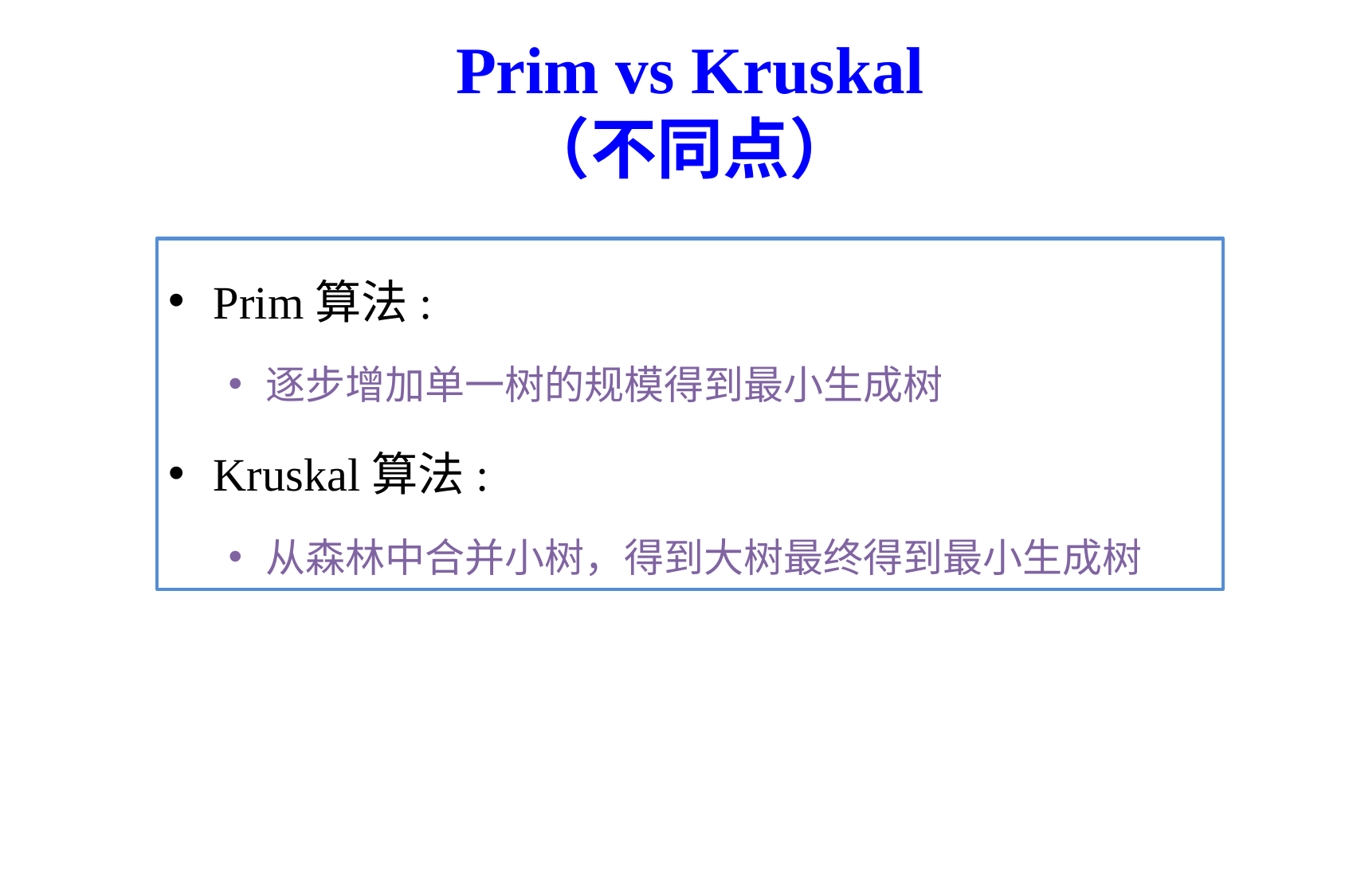

# Prim vs Kruskal （不同点）
Prim算法:
逐步增加单一树的规模得到最小生成树
Kruskal算法:
从森林中合并小树，得到大树最终得到最小生成树